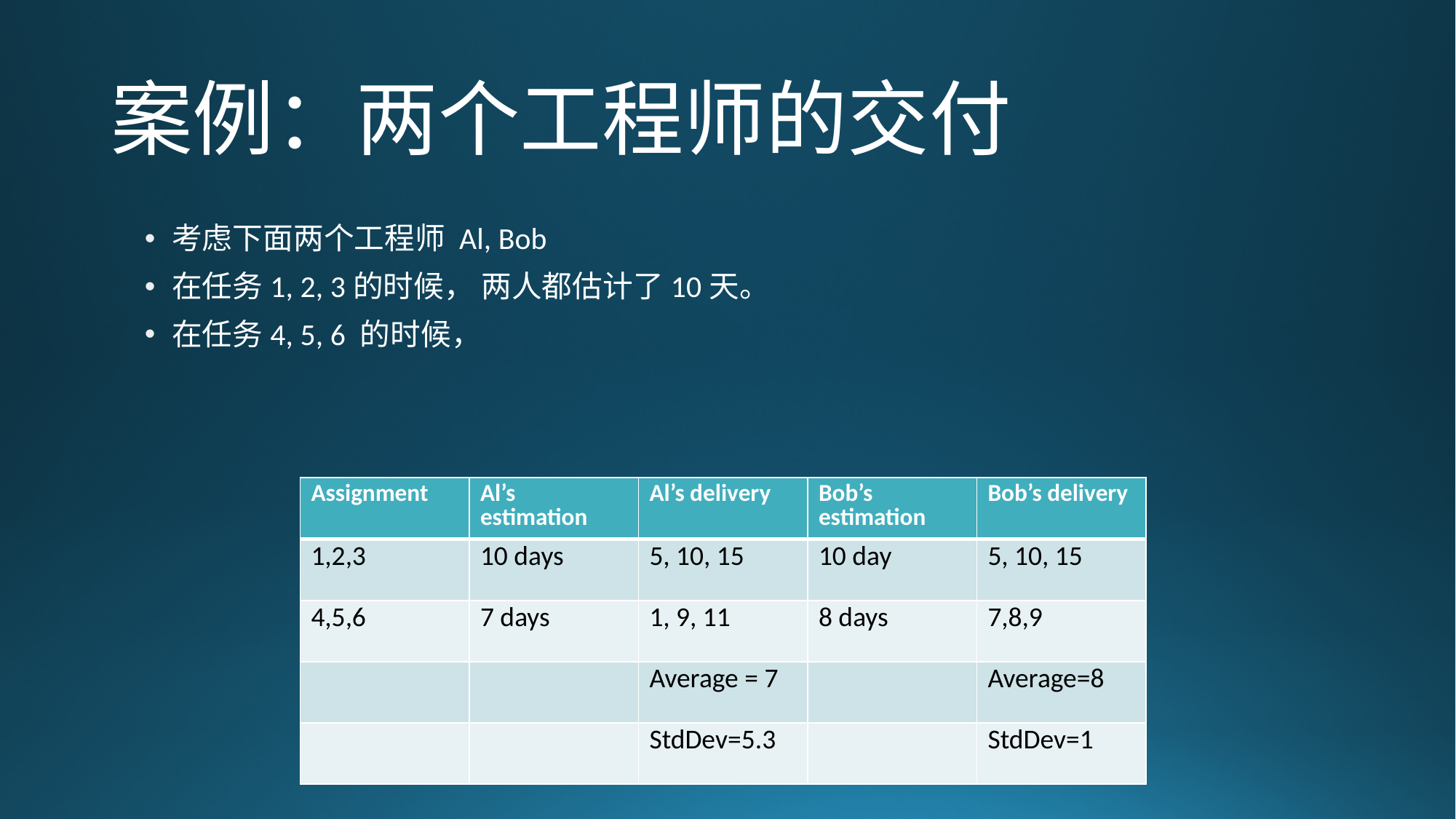

# 案例：两个工程师的交付
考虑下面两个工程师 Al, Bob
在任务1, 2, 3的时候， 两人都估计了10天。
在任务4, 5, 6 的时候，

| Assignment | Al’s estimation | Al’s delivery | Bob’s estimation | Bob’s delivery |
| --- | --- | --- | --- | --- |
| 1,2,3 | 10 days | 5, 10, 15 | 10 day | 5, 10, 15 |
| 4,5,6 | 7 days | 1, 9, 11 | 8 days | 7,8,9 |
|  |  | Average = 7 |  | Average=8 |
|  |  | StdDev=5.3 |  | StdDev=1 |